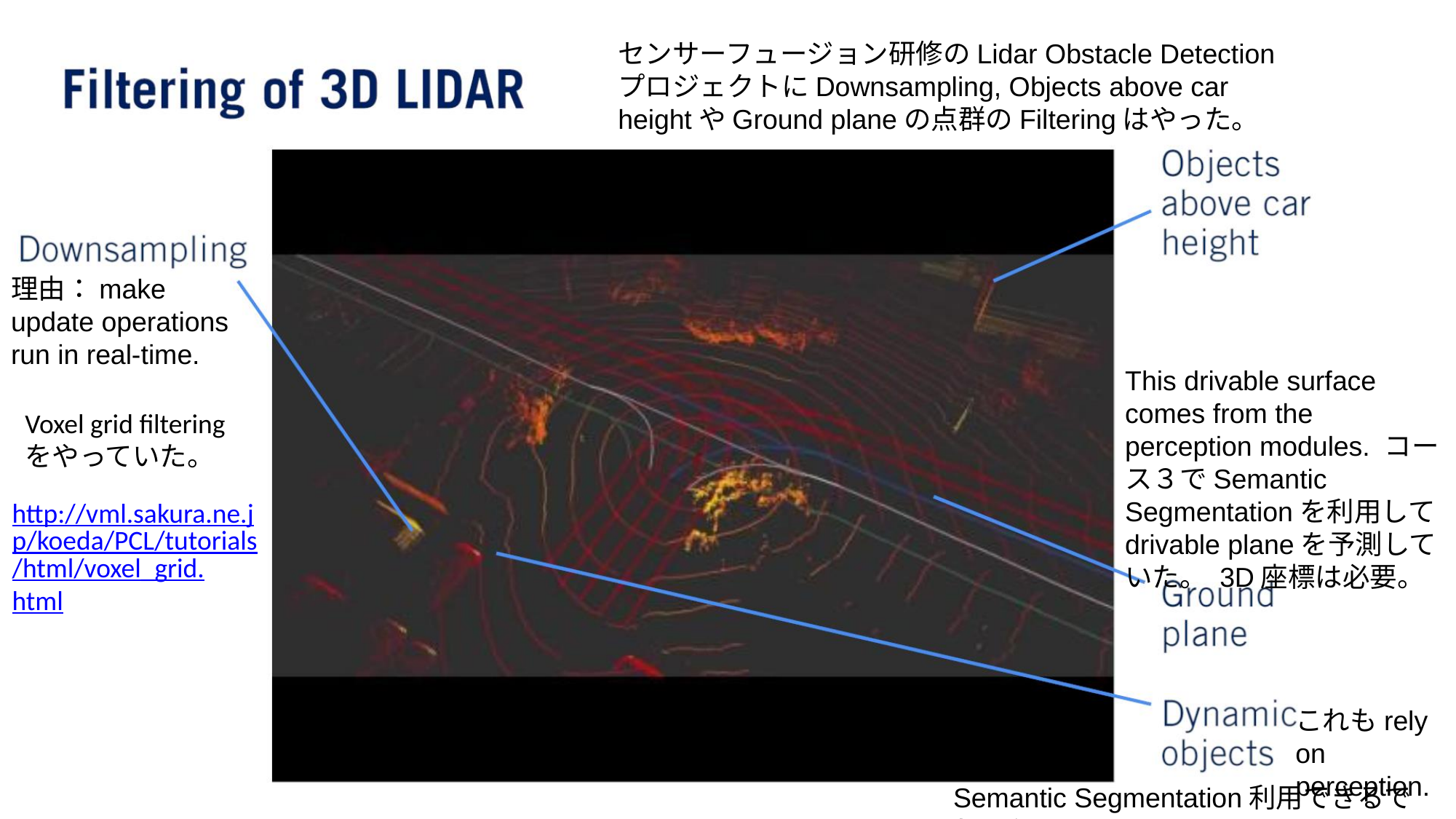

センサーフュージョン研修のLidar Obstacle DetectionプロジェクトにDownsampling, Objects above car heightやGround planeの点群のFilteringはやった。
理由：make update operations run in real-time.
This drivable surface comes from the perception modules. コース３でSemantic Segmentationを利用してdrivable planeを予測していた。 3D座標は必要。
Voxel grid filteringをやっていた。
http://vml.sakura.ne.jp/koeda/PCL/tutorials/html/voxel_grid.html

これもrely on perception.
Semantic Segmentation利用できるでしょう